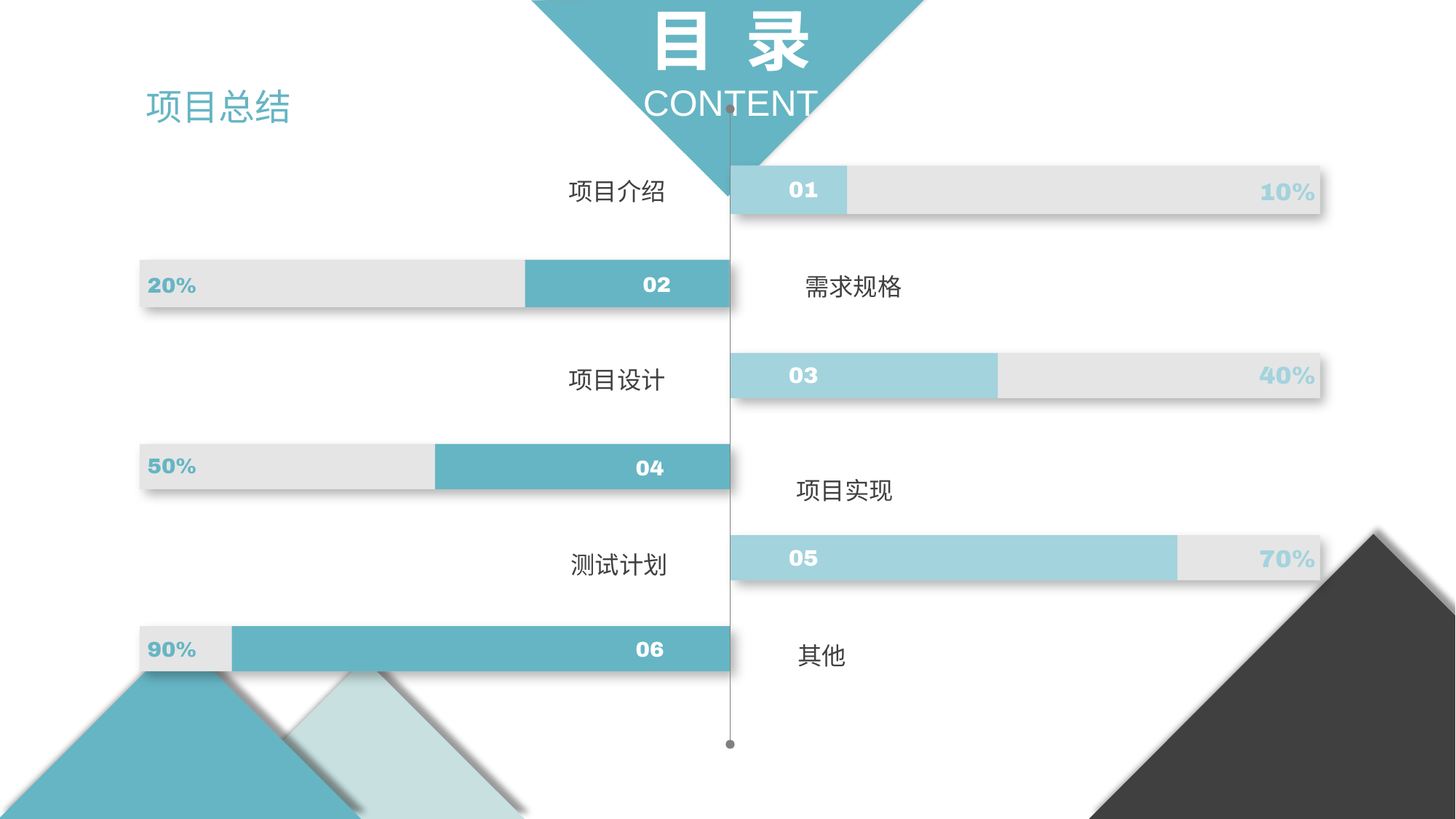

目  录
CONTENT
项目总结

项目介绍

01
10%

需求规格

02
20%

项目设计

40%
03

50%
04
项目实现
测试计划
70%
05

其他
90%
06